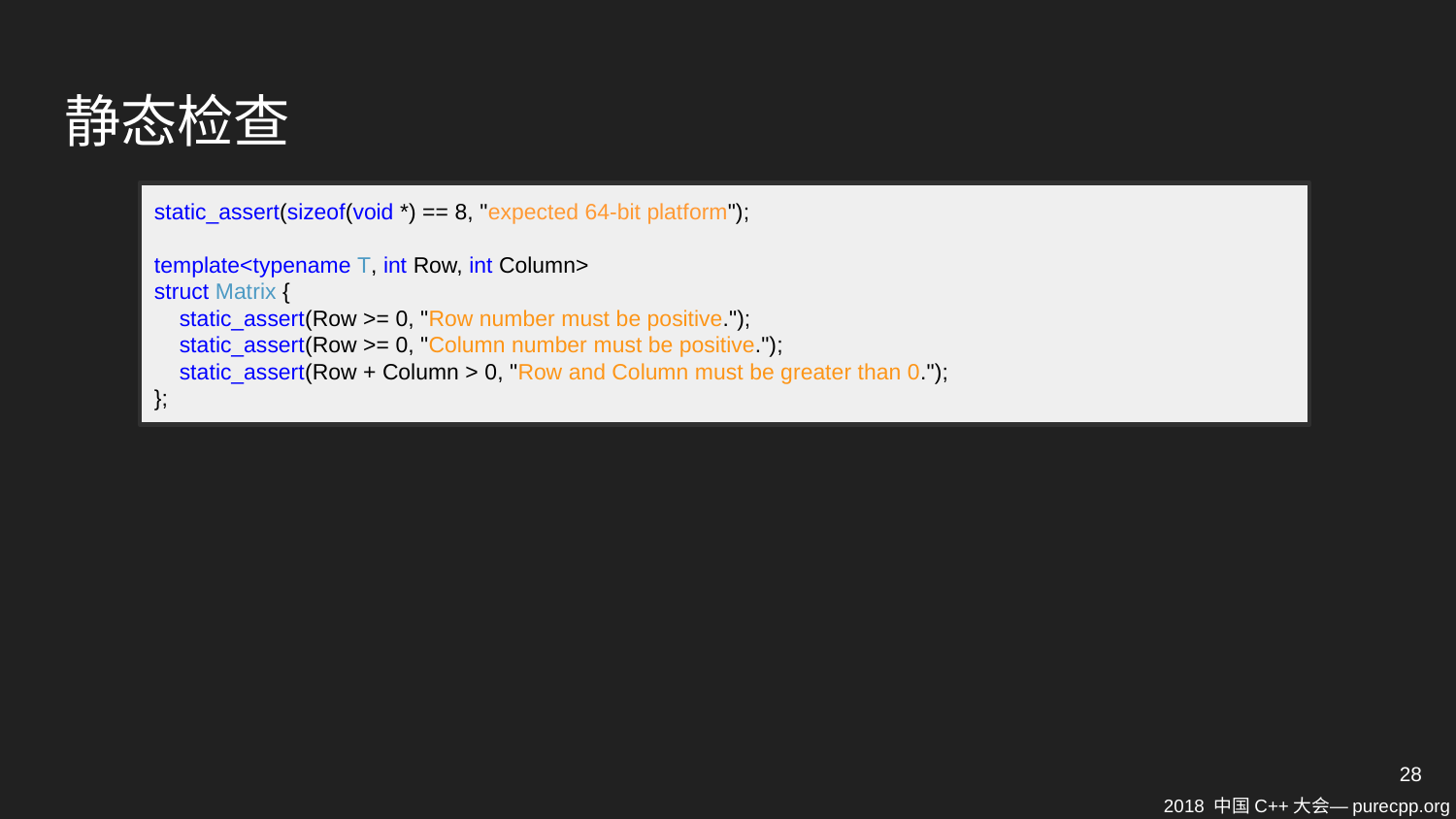

# 静态检查
static_assert(sizeof(void *) == 8, "expected 64-bit platform");

template<typename T, int Row, int Column>
struct Matrix {
    static_assert(Row >= 0, "Row number must be positive.");
    static_assert(Row >= 0, "Column number must be positive.");
    static_assert(Row + Column > 0, "Row and Column must be greater than 0.");
};
28